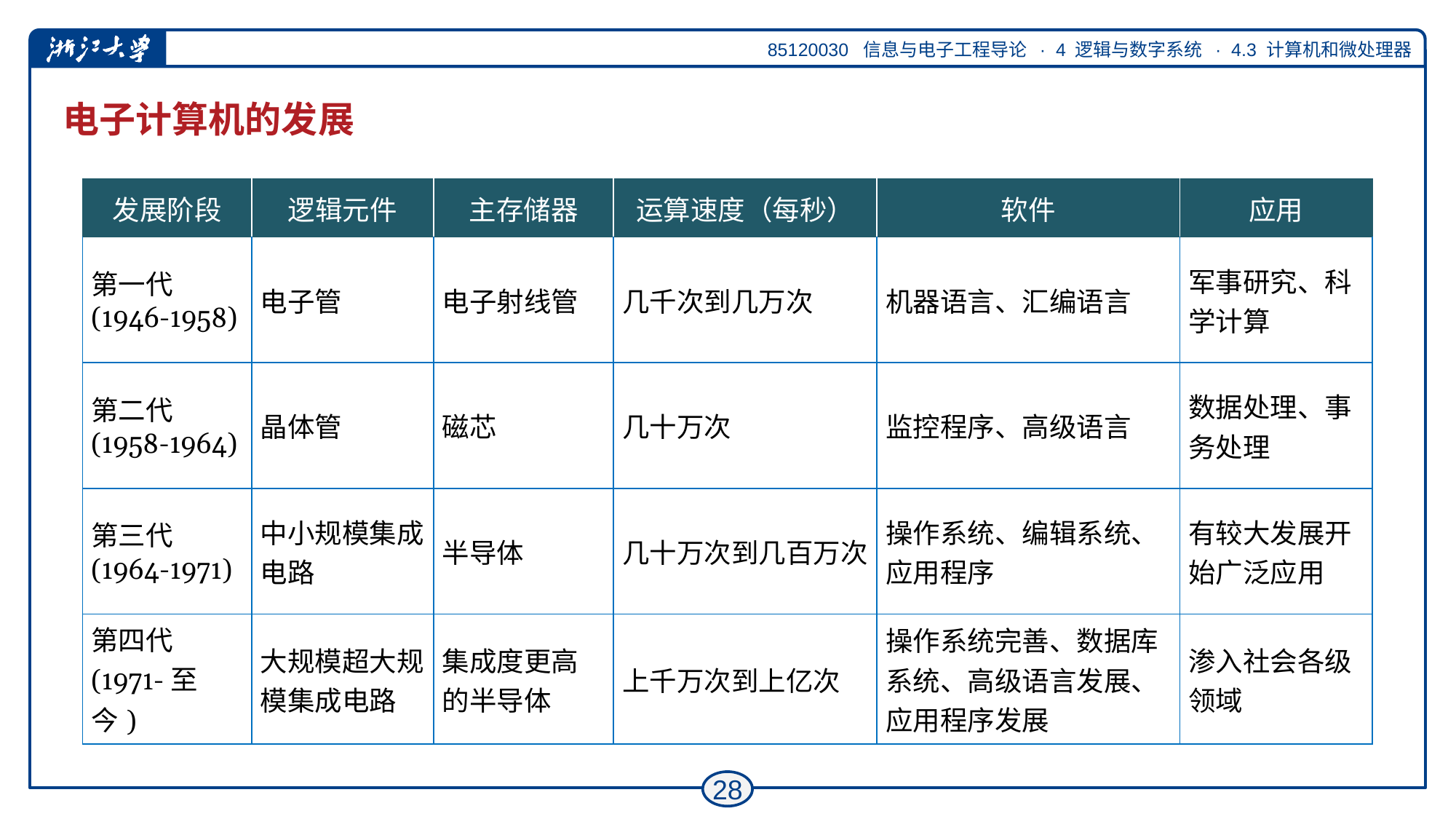

# 电子计算机的发展
| 发展阶段 | 逻辑元件 | 主存储器 | 运算速度（每秒） | 软件 | 应用 |
| --- | --- | --- | --- | --- | --- |
| 第一代 (1946-1958) | 电子管 | 电子射线管 | 几千次到几万次 | 机器语言、汇编语言 | 军事研究、科学计算 |
| 第二代 (1958-1964) | 晶体管 | 磁芯 | 几十万次 | 监控程序、高级语言 | 数据处理、事务处理 |
| 第三代 (1964-1971) | 中小规模集成电路 | 半导体 | 几十万次到几百万次 | 操作系统、编辑系统、应用程序 | 有较大发展开始广泛应用 |
| 第四代 (1971-至今) | 大规模超大规模集成电路 | 集成度更高的半导体 | 上千万次到上亿次 | 操作系统完善、数据库系统、高级语言发展、应用程序发展 | 渗入社会各级领域 |